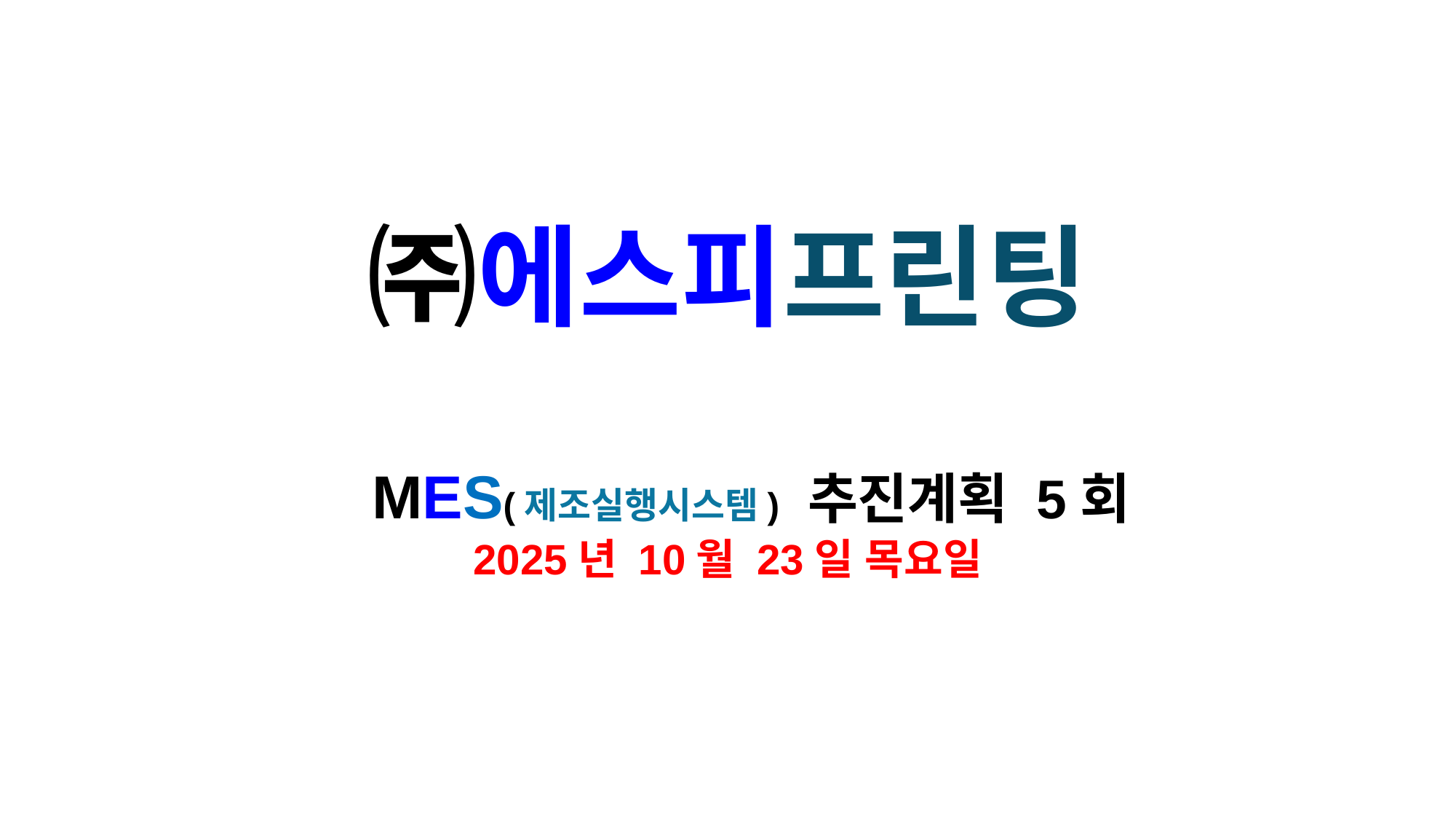

# ㈜에스피프린팅 MES(제조실행시스템) 추진계획 5회 2025년 10월 23일 목요일